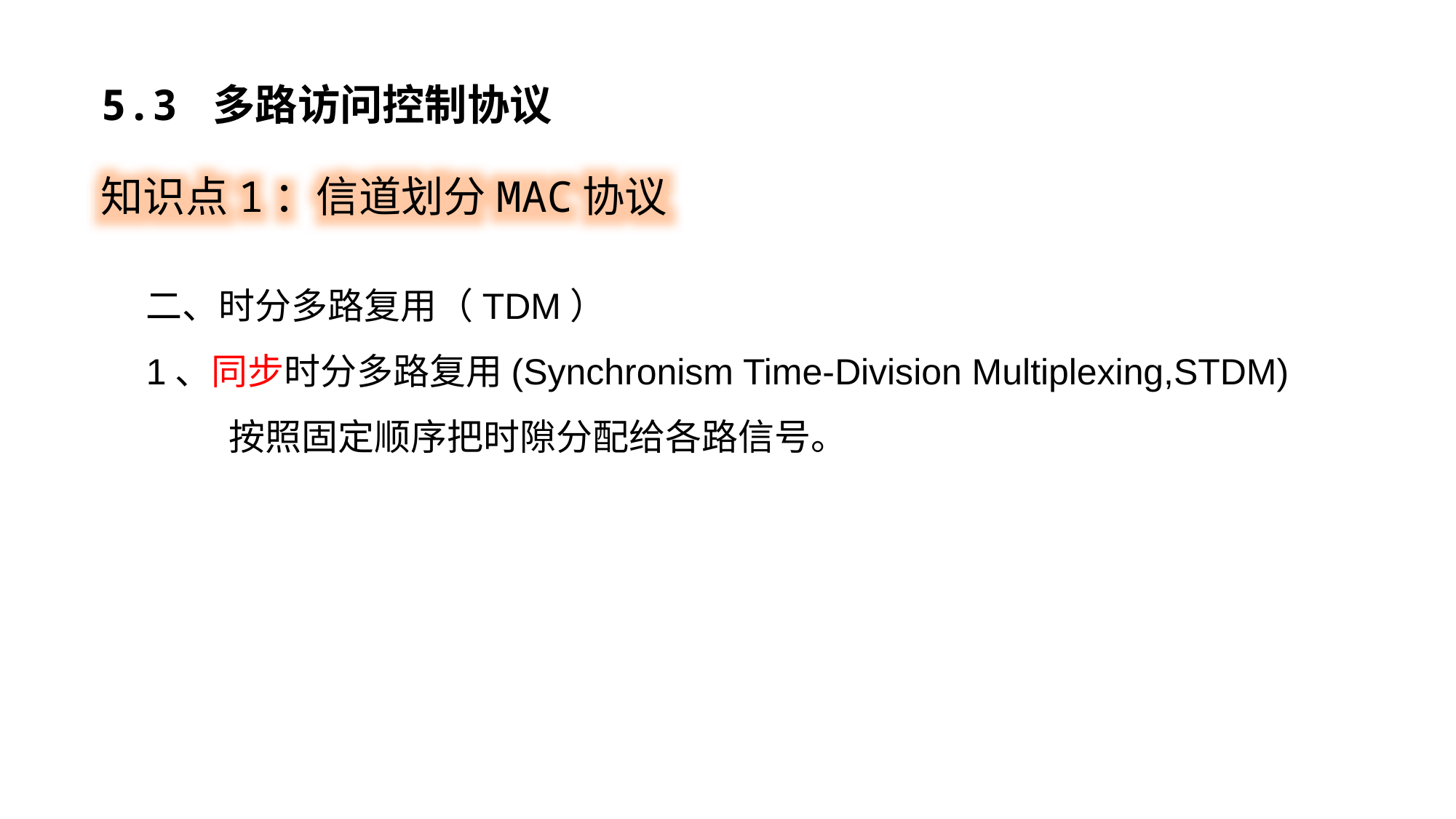

5.3 多路访问控制协议
知识点1：信道划分MAC协议
二、时分多路复用（TDM）
1、同步时分多路复用(Synchronism Time-Division Multiplexing,STDM)
         按照固定顺序把时隙分配给各路信号。